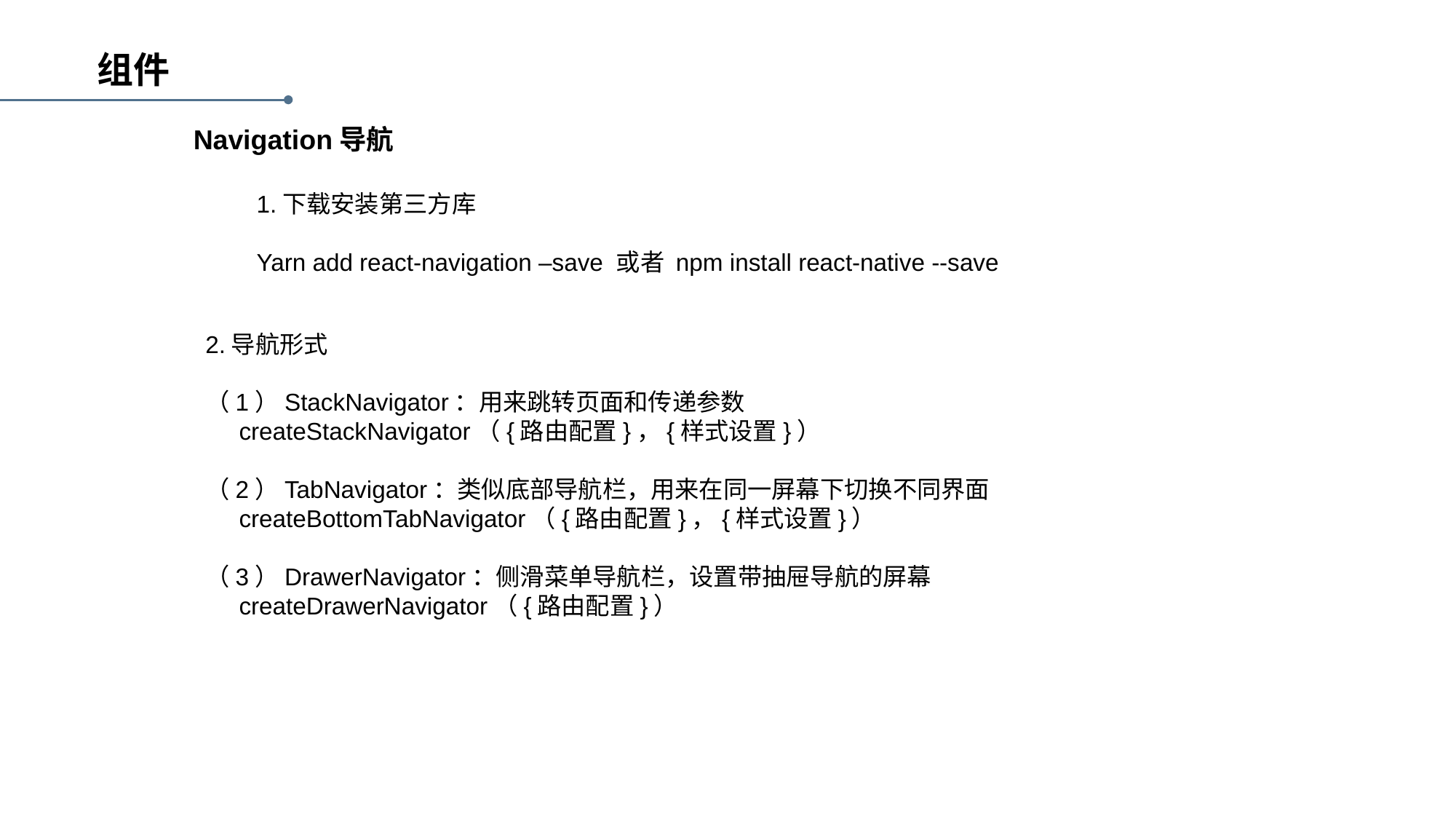

组件
 Navigation导航
1.下载安装第三方库

Yarn add react-navigation –save 或者 npm install react-native --save
2.导航形式

（1）StackNavigator：用来跳转页面和传递参数
     createStackNavigator（{路由配置}，{样式设置}）

（2）TabNavigator：类似底部导航栏，用来在同一屏幕下切换不同界面
     createBottomTabNavigator（{路由配置}，{样式设置}）

（3）DrawerNavigator：侧滑菜单导航栏，设置带抽屉导航的屏幕
     createDrawerNavigator（{路由配置}）